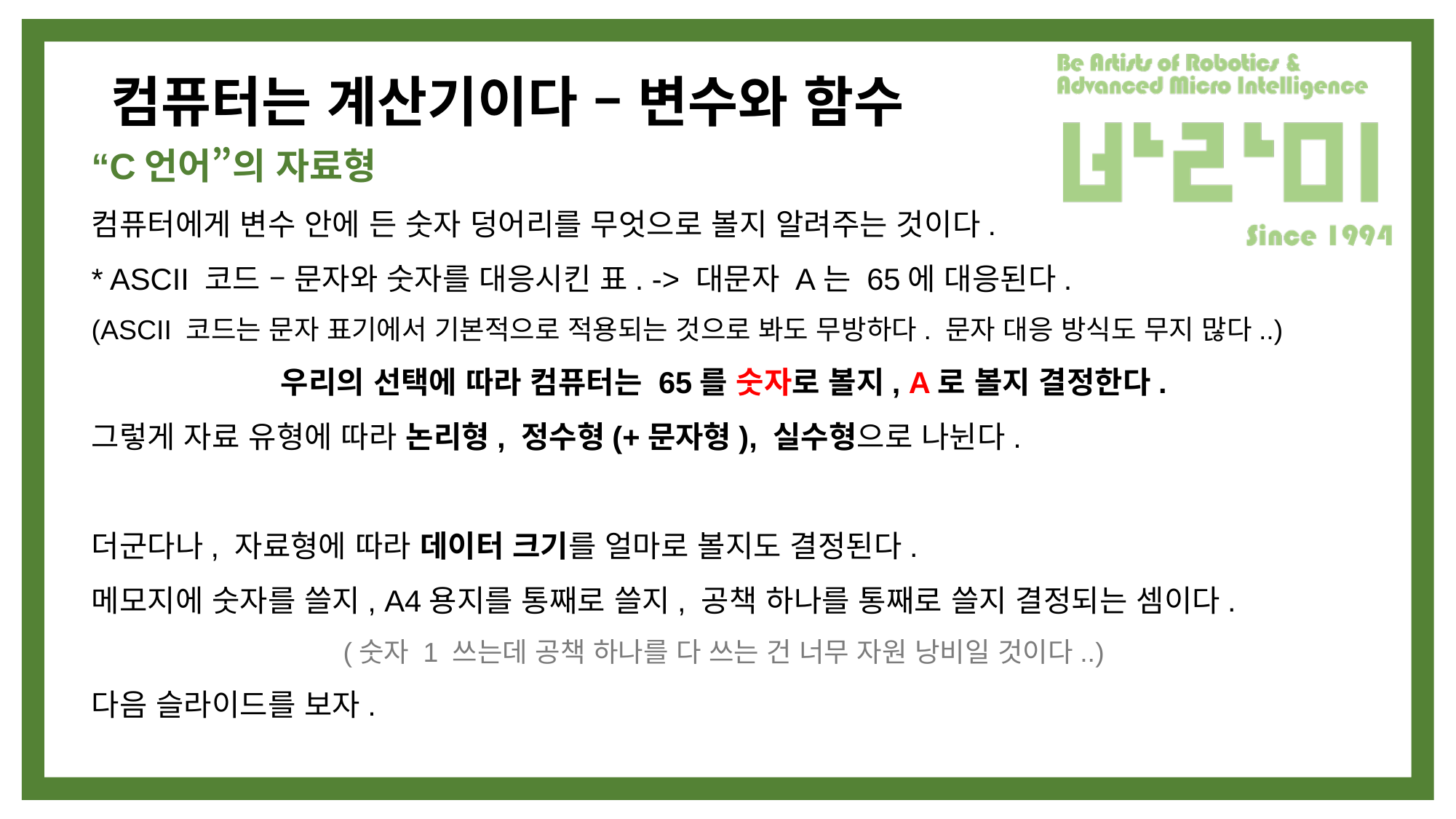

# 컴퓨터는 계산기이다 – 변수와 함수
“C언어”의 자료형
컴퓨터에게 변수 안에 든 숫자 덩어리를 무엇으로 볼지 알려주는 것이다.
* ASCII 코드 – 문자와 숫자를 대응시킨 표. -> 대문자 A는 65에 대응된다.
(ASCII 코드는 문자 표기에서 기본적으로 적용되는 것으로 봐도 무방하다. 문자 대응 방식도 무지 많다..)
우리의 선택에 따라 컴퓨터는 65를 숫자로 볼지, A로 볼지 결정한다.
그렇게 자료 유형에 따라 논리형, 정수형(+문자형), 실수형으로 나뉜다.

더군다나, 자료형에 따라 데이터 크기를 얼마로 볼지도 결정된다.
메모지에 숫자를 쓸지, A4용지를 통째로 쓸지, 공책 하나를 통째로 쓸지 결정되는 셈이다.
(숫자 1 쓰는데 공책 하나를 다 쓰는 건 너무 자원 낭비일 것이다..)
다음 슬라이드를 보자.